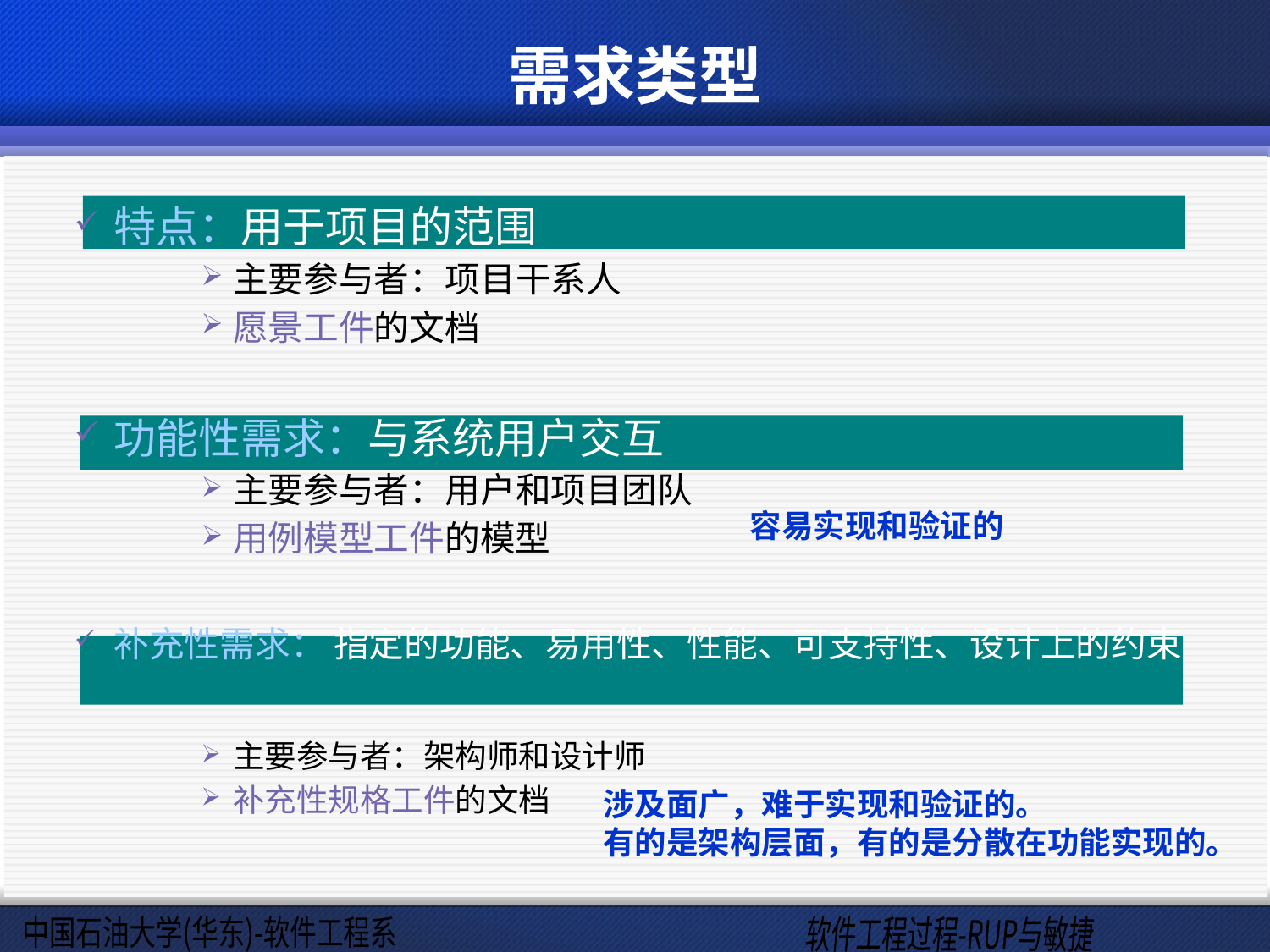

# 需求类型

特点：用于项目的范围
主要参与者：项目干系人
愿景工件的文档
功能性需求：与系统用户交互
主要参与者：用户和项目团队
用例模型工件的模型
补充性需求： 指定的功能、易用性、性能、可支持性、设计上的约束

主要参与者：架构师和设计师
补充性规格工件的文档

容易实现和验证的

涉及面广，难于实现和验证的。
有的是架构层面，有的是分散在功能实现的。